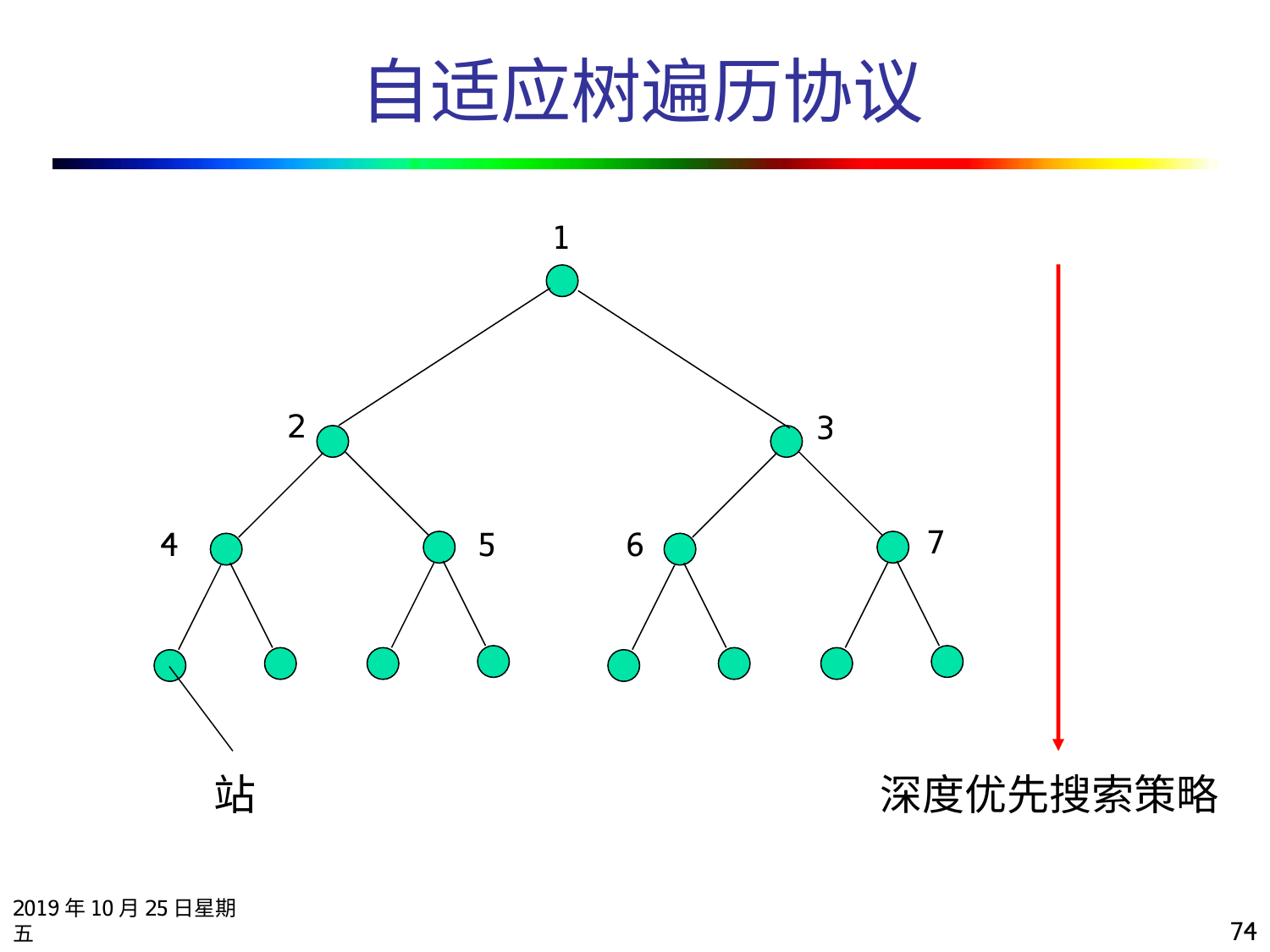

# 自适应树遍历协议
1

2
3

7
4
5
6

站
深度优先搜索策略
2019年10月25日星期五
74